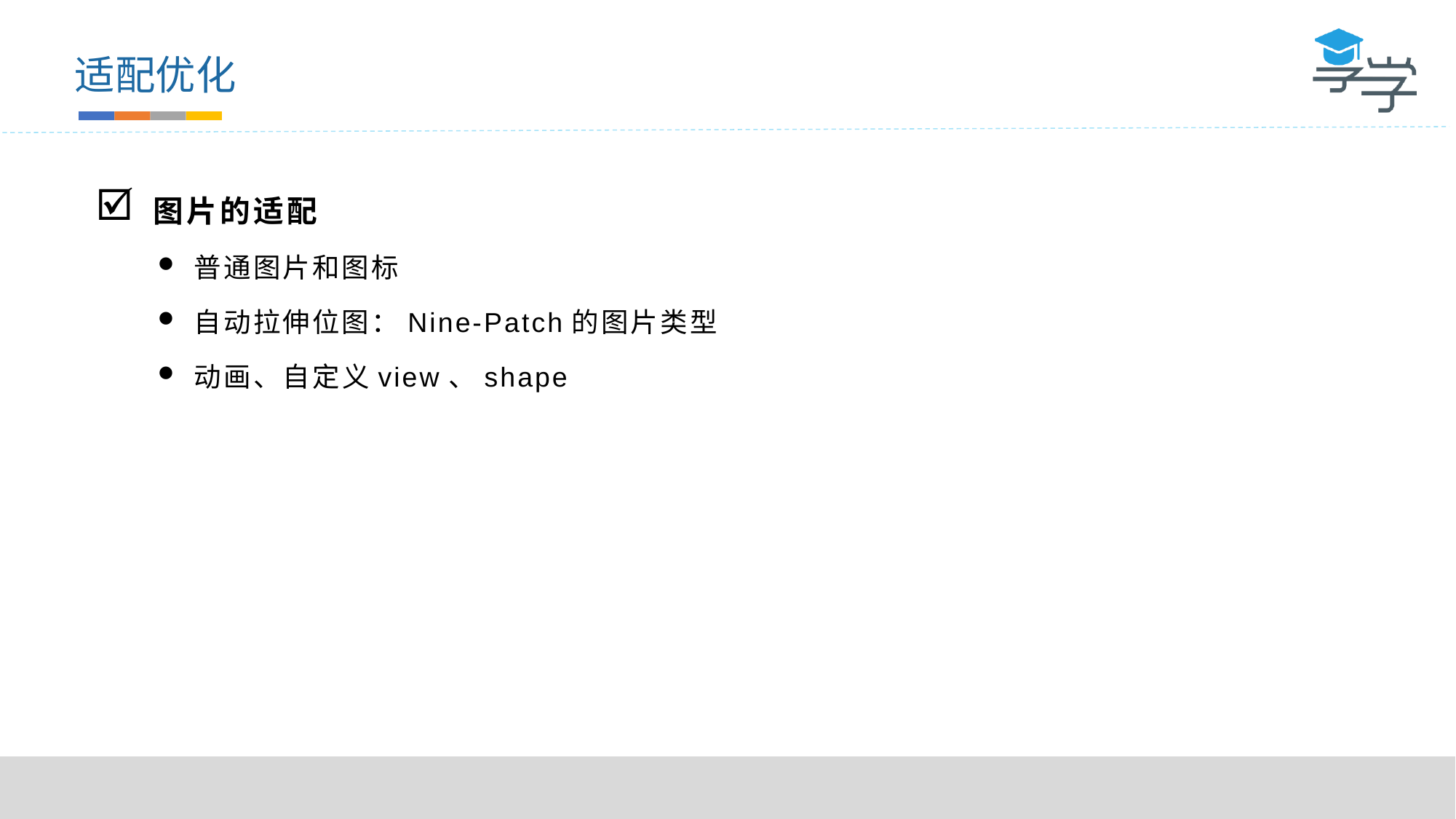

适配优化

图片的适配
普通图片和图标
自动拉伸位图：Nine-Patch的图片类型
动画、自定义view、shape